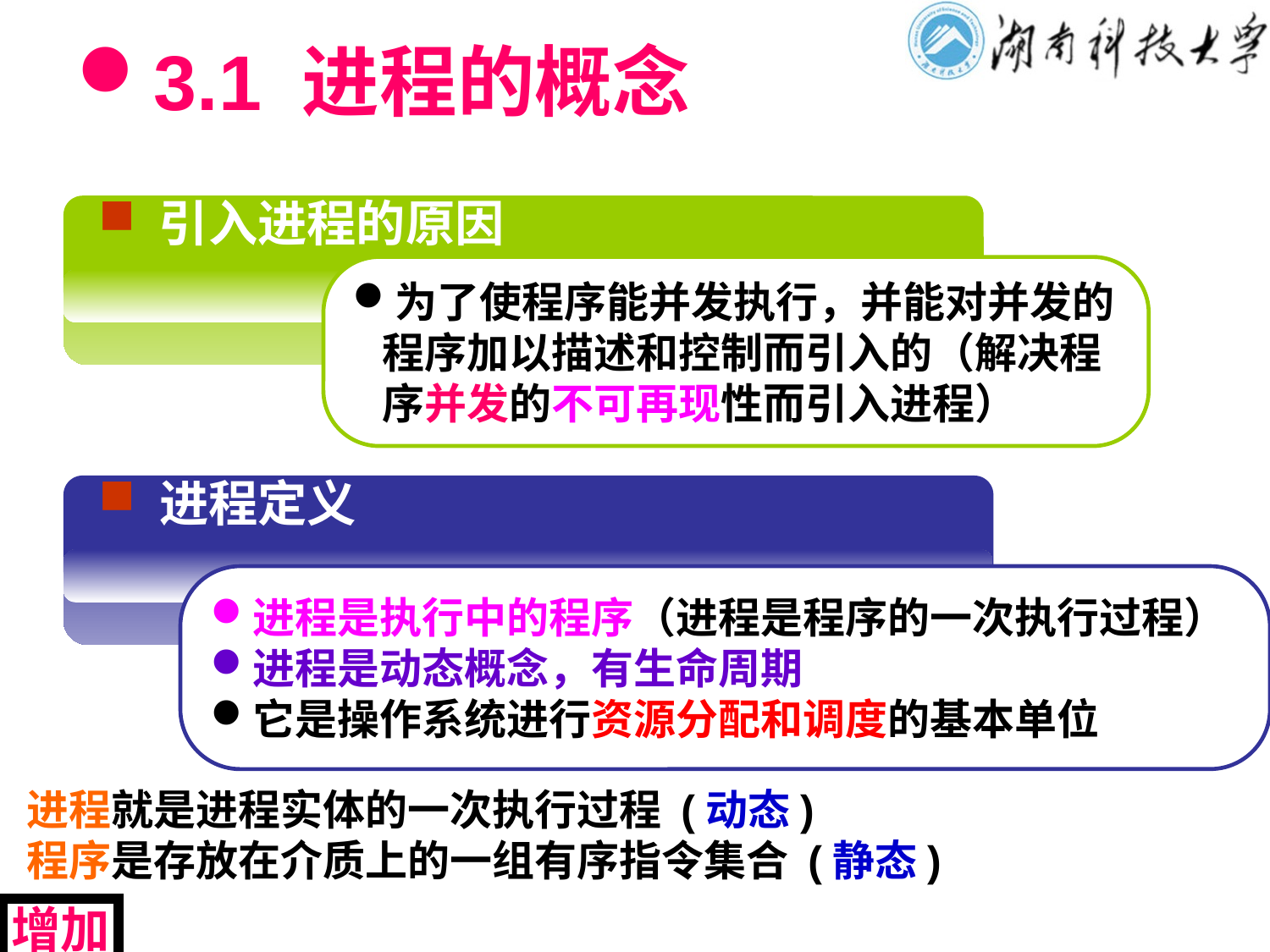

# 3.1 进程的概念
 引入进程的原因

为了使程序能并发执行，并能对并发的程序加以描述和控制而引入的（解决程序并发的不可再现性而引入进程）
 进程定义

进程是执行中的程序（进程是程序的一次执行过程）
进程是动态概念，有生命周期
它是操作系统进行资源分配和调度的基本单位
进程就是进程实体的一次执行过程 (动态)
程序是存放在介质上的一组有序指令集合 (静态)
增加